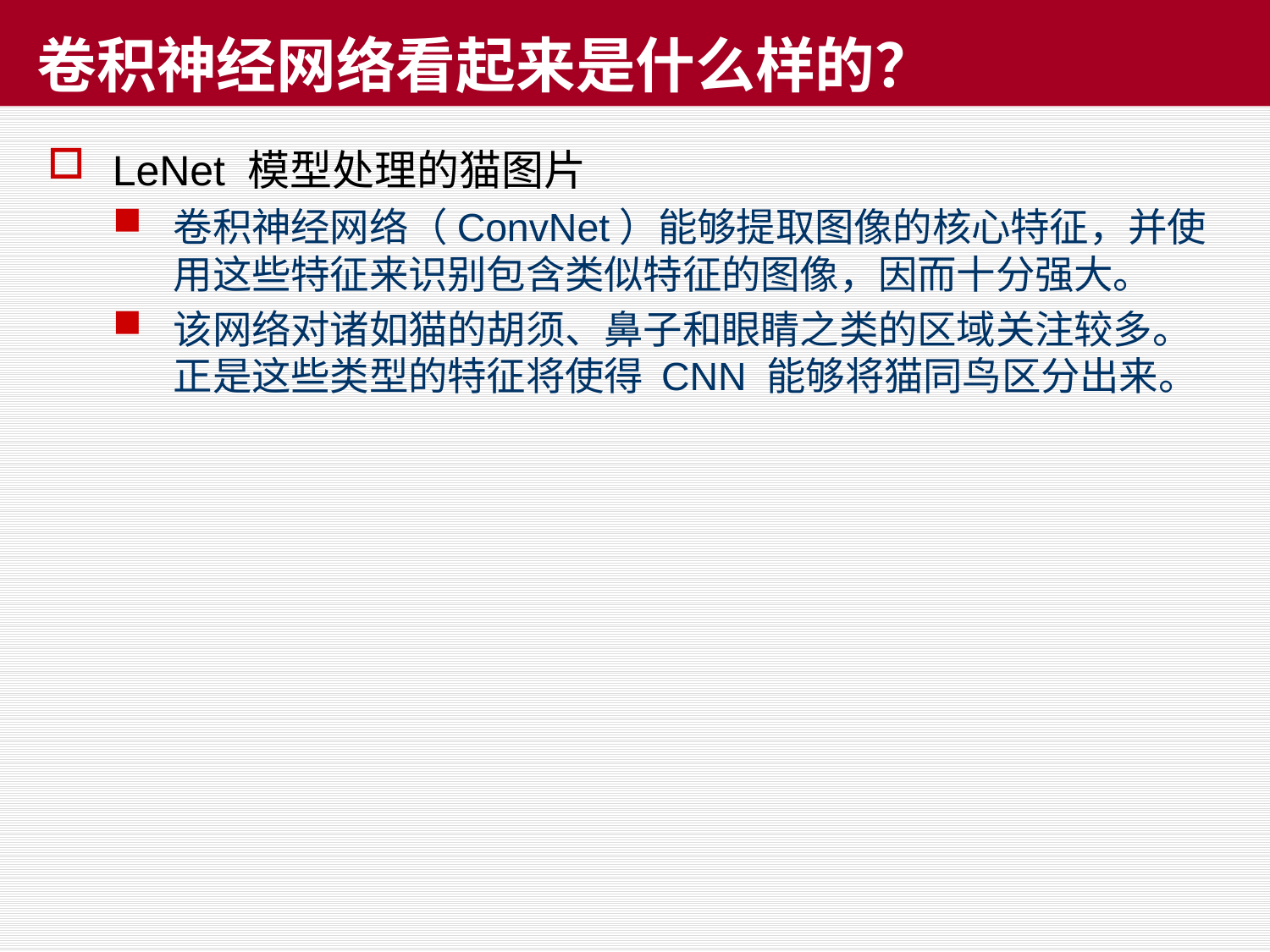

# 卷积神经网络看起来是什么样的？
LeNet 模型处理的猫图片
卷积神经网络（ConvNet）能够提取图像的核心特征，并使用这些特征来识别包含类似特征的图像，因而十分强大。
该网络对诸如猫的胡须、鼻子和眼睛之类的区域关注较多。正是这些类型的特征将使得 CNN 能够将猫同鸟区分出来。